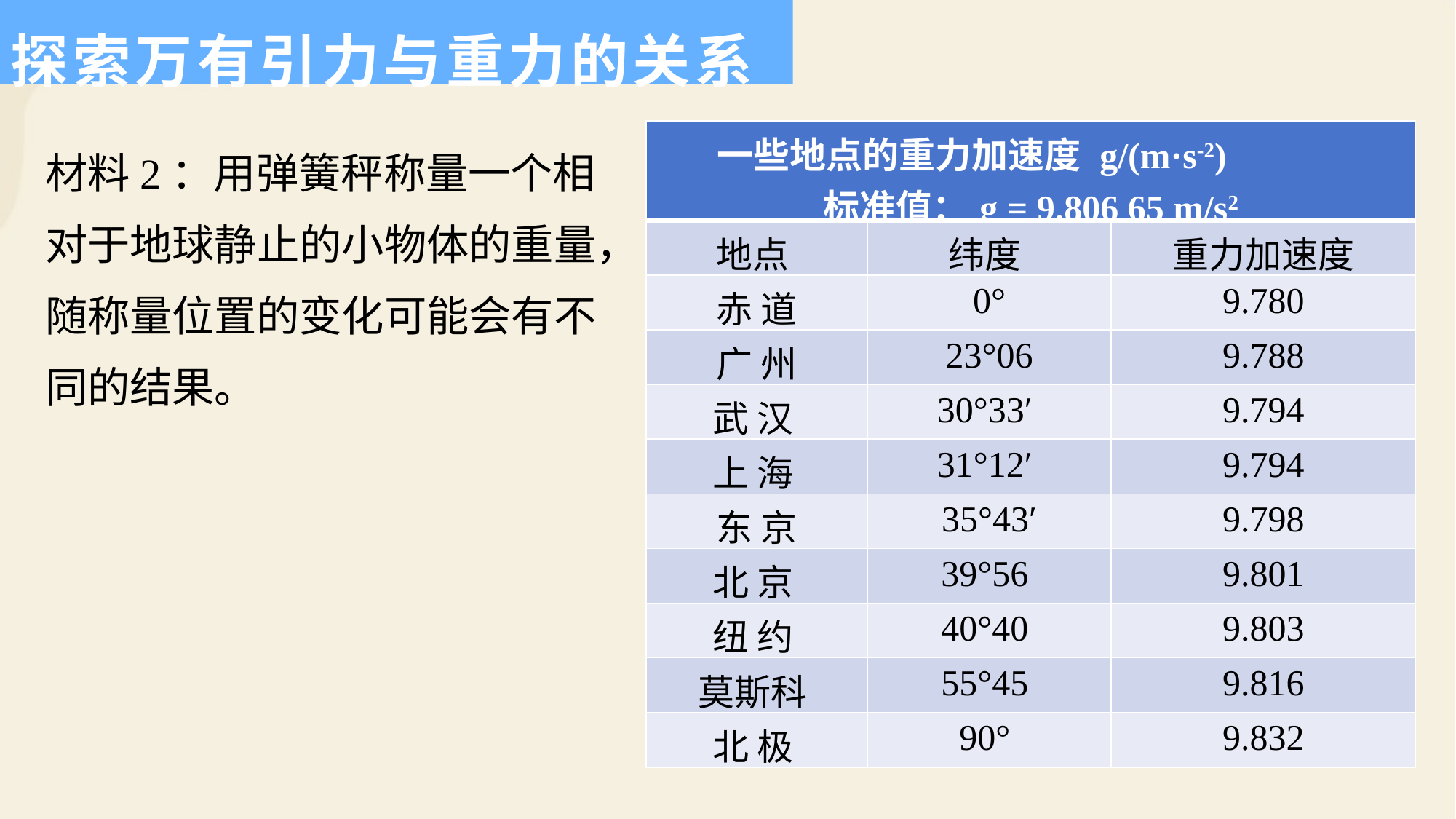

探索万有引力与重力的关系
材料2：用弹簧秤称量一个相对于地球静止的小物体的重量，随称量位置的变化可能会有不同的结果。
| 一些地点的重力加速度 g/(m·s-2) 标准值：g = 9.806 65 m/s2 |  |  |
| --- | --- | --- |
| 地点 | 纬度 | 重力加速度 |
| 赤 道 | 0° | 9.780 |
| 广 州 | 23°06 | 9.788 |
| 武 汉 | 30°33′ | 9.794 |
| 上 海 | 31°12′ | 9.794 |
| 东 京 | 35°43′ | 9.798 |
| 北 京 | 39°56 | 9.801 |
| 纽 约 | 40°40 | 9.803 |
| 莫斯科 | 55°45 | 9.816 |
| 北 极 | 90° | 9.832 |